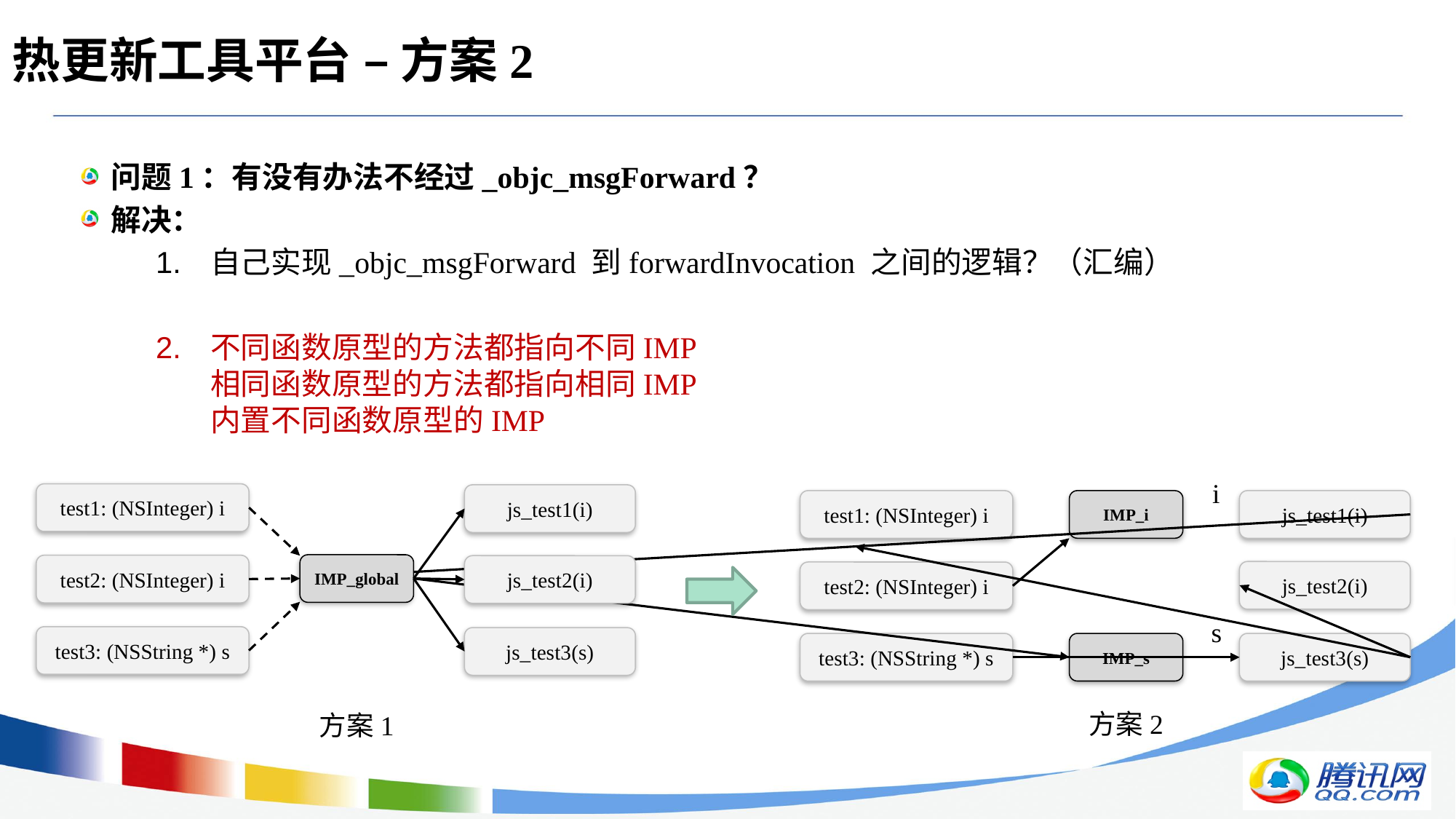

# 热更新工具平台 – 方案2
问题1：有没有办法不经过_objc_msgForward？
解决：
自己实现_objc_msgForward 到forwardInvocation 之间的逻辑？（汇编）

不同函数原型的方法都指向不同IMP
相同函数原型的方法都指向相同IMP
内置不同函数原型的IMP

i
test1: (NSInteger) i
js_test1(i)
test1: (NSInteger) i
IMP_i
js_test1(i)
IMP_global
test2: (NSInteger) i
js_test2(i)

js_test2(i)
test2: (NSInteger) i

s
test3: (NSString *) s
js_test3(s)
test3: (NSString *) s
IMP_s
js_test3(s)
方案2
方案1